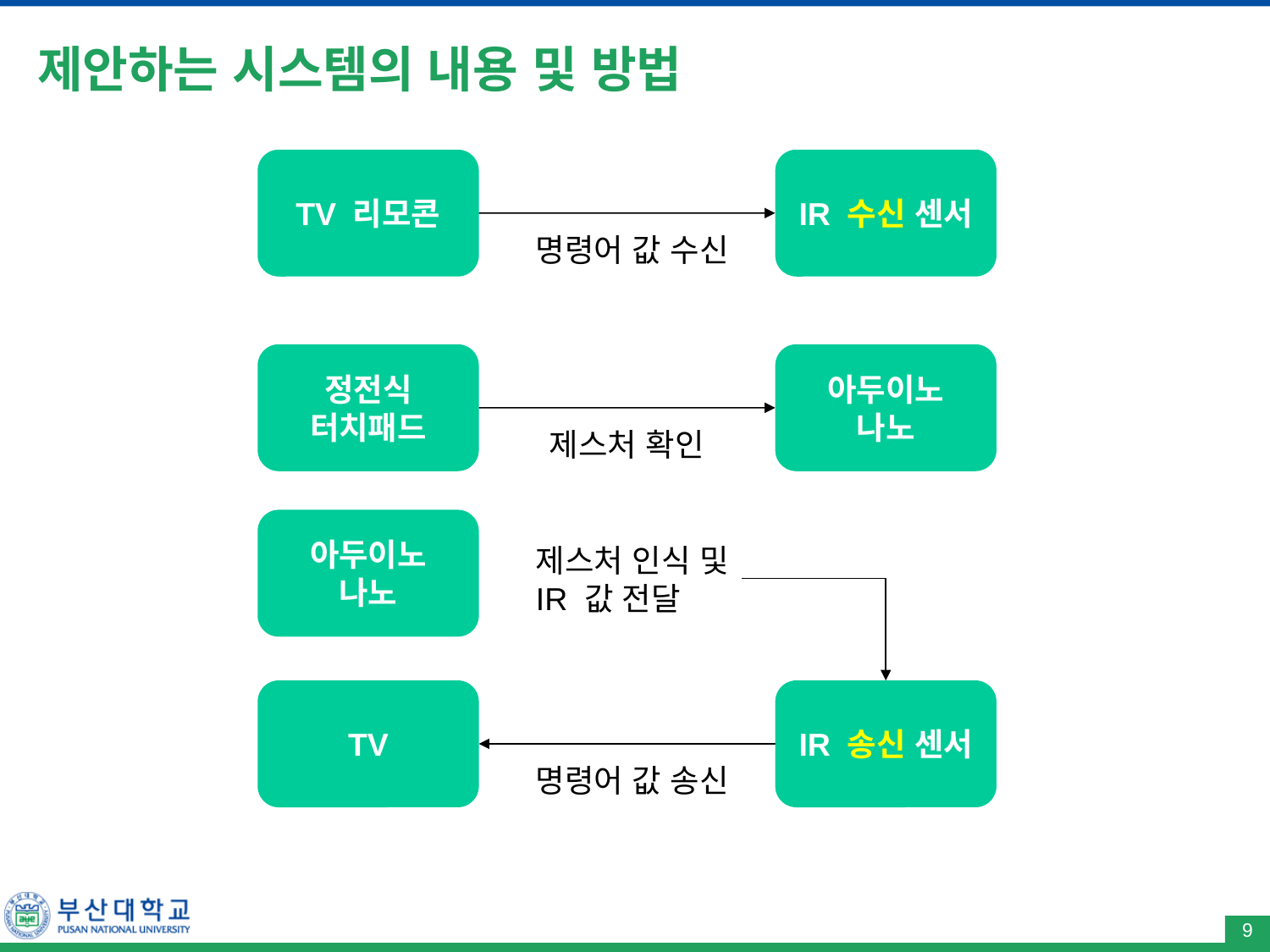

# 제안하는 시스템의 내용 및 방법
TV 리모콘
IR 수신 센서
명령어 값 수신
정전식
터치패드
아두이노
나노
제스처 확인
아두이노
나노
제스처 인식 및
IR 값 전달
TV
IR 송신 센서
명령어 값 송신
9